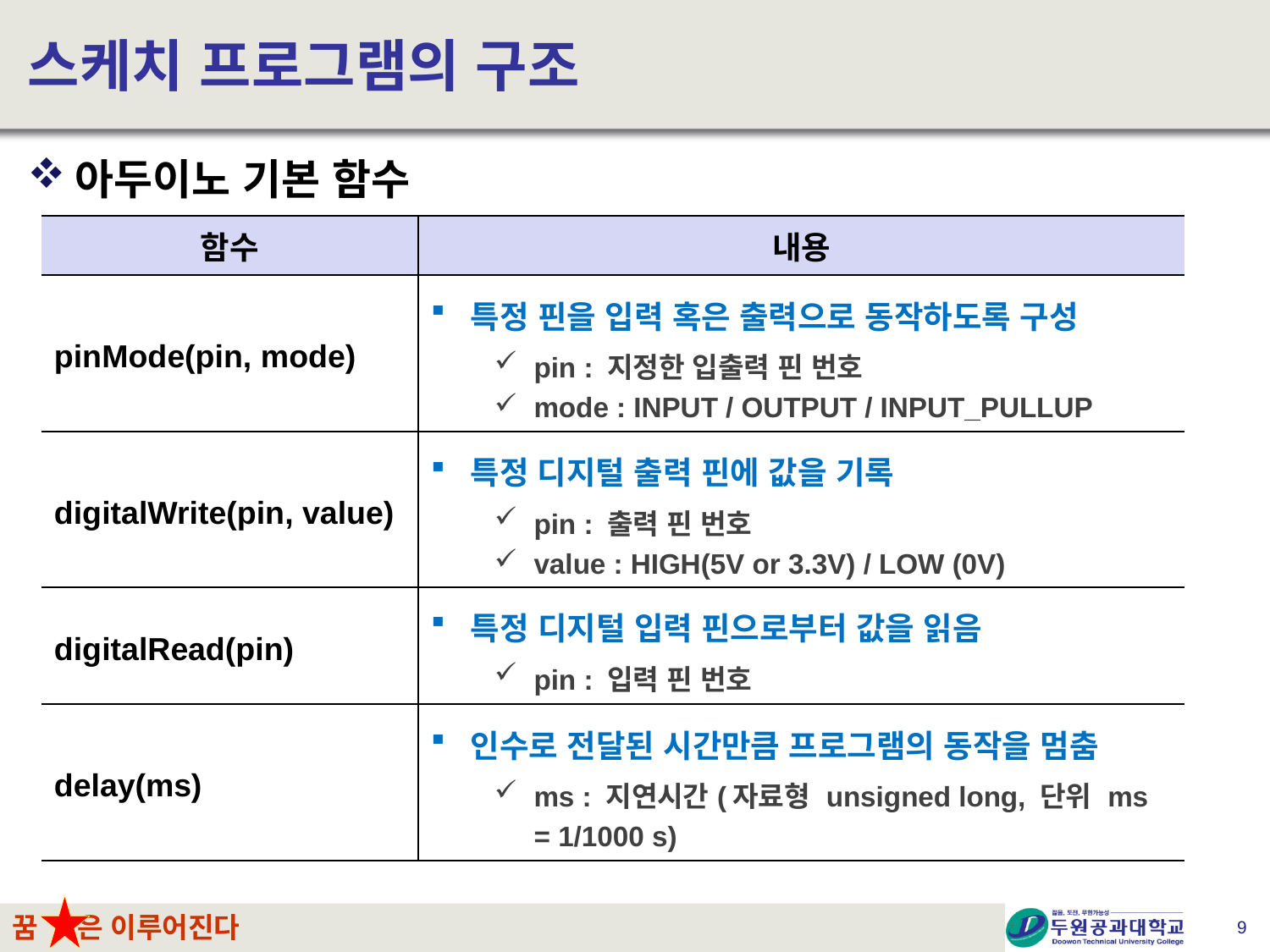

# 스케치 프로그램의 구조
아두이노 기본 함수
| 함수 | 내용 |
| --- | --- |
| pinMode(pin, mode) | 특정 핀을 입력 혹은 출력으로 동작하도록 구성 pin : 지정한 입출력 핀 번호 mode : INPUT / OUTPUT / INPUT\_PULLUP |
| digitalWrite(pin, value) | 특정 디지털 출력 핀에 값을 기록 pin : 출력 핀 번호 value : HIGH(5V or 3.3V) / LOW (0V) |
| digitalRead(pin) | 특정 디지털 입력 핀으로부터 값을 읽음 pin : 입력 핀 번호 |
| delay(ms) | 인수로 전달된 시간만큼 프로그램의 동작을 멈춤 ms : 지연시간(자료형 unsigned long, 단위 ms = 1/1000 s) |
9